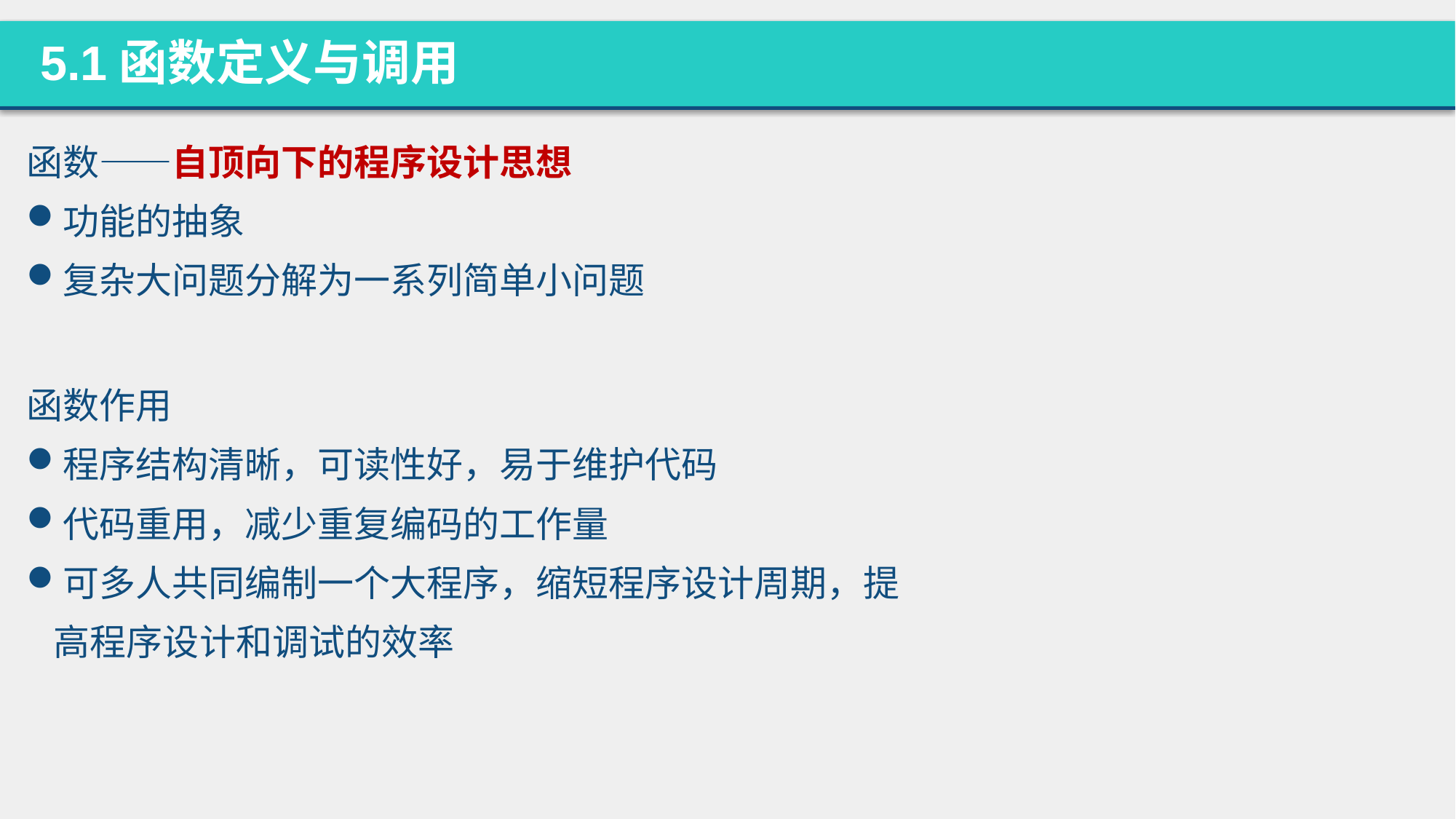

5.1函数定义与调用
函数——自顶向下的程序设计思想
功能的抽象
复杂大问题分解为一系列简单小问题
函数作用
程序结构清晰，可读性好，易于维护代码
代码重用，减少重复编码的工作量
可多人共同编制一个大程序，缩短程序设计周期，提高程序设计和调试的效率